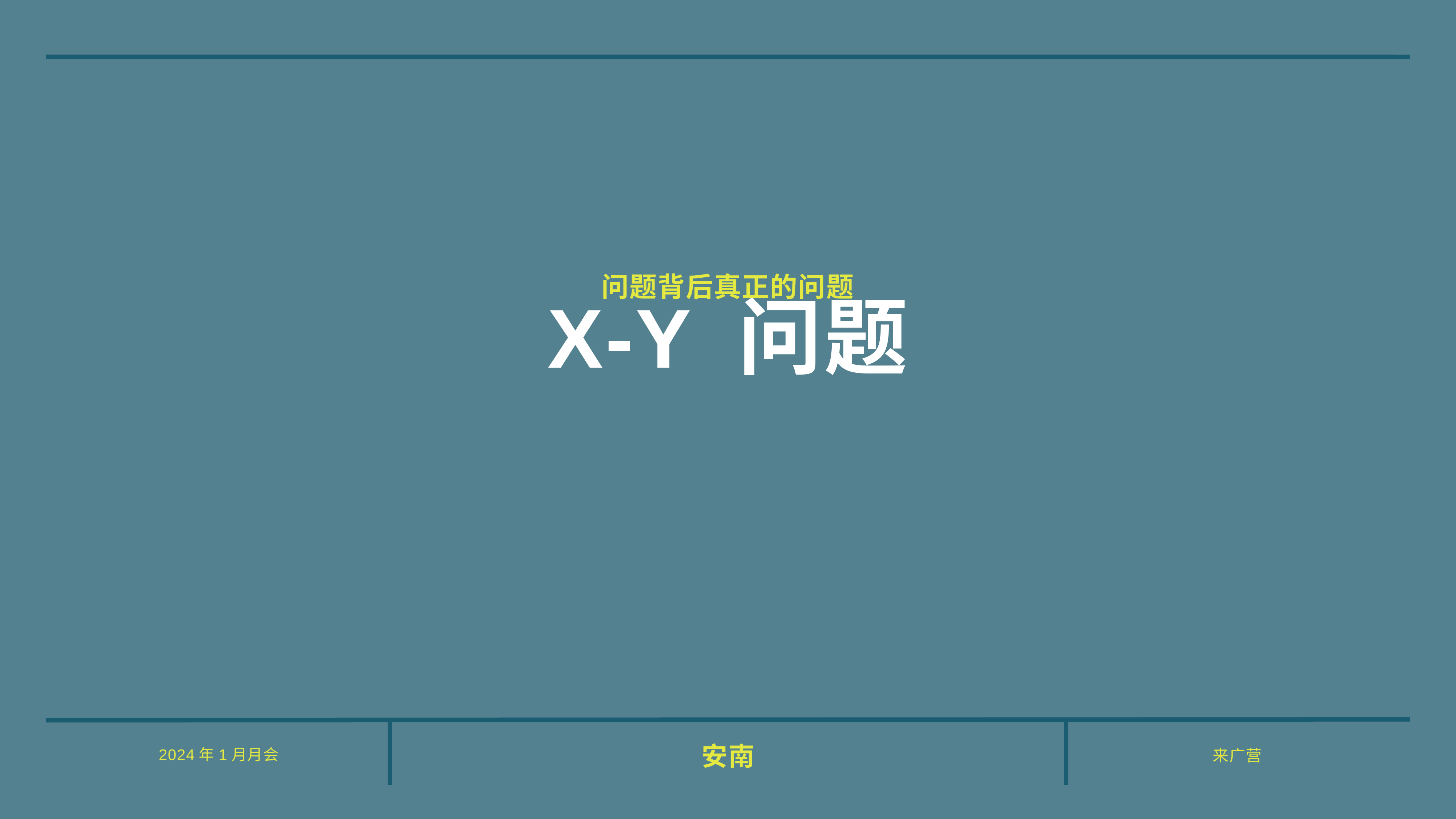

问题背后真正的问题
# X-Y 问题
安南
2024年1月月会
来广营